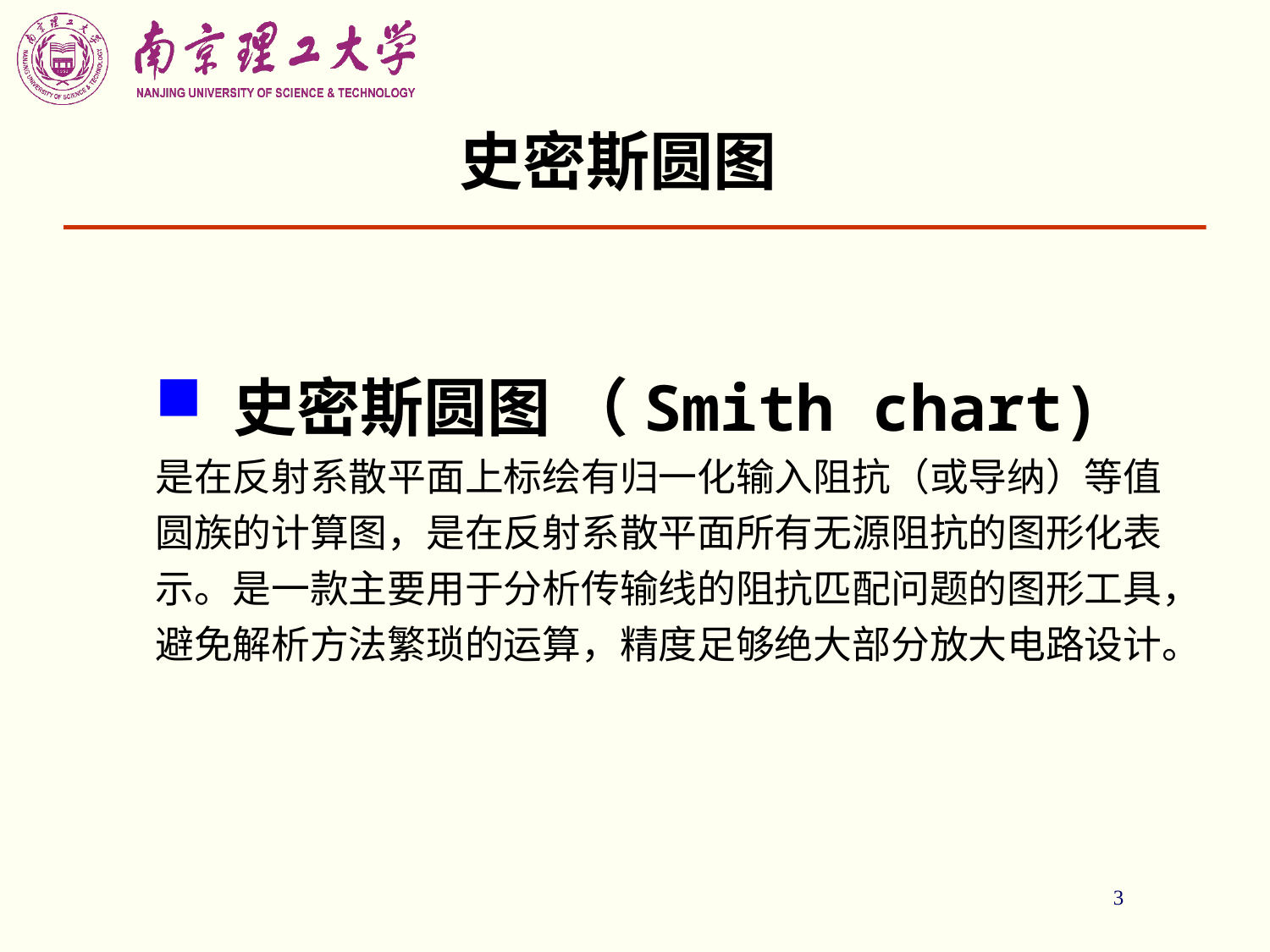

# 史密斯圆图
 史密斯圆图 （Smith chart)
是在反射系散平面上标绘有归一化输入阻抗（或导纳）等值圆族的计算图，是在反射系散平面所有无源阻抗的图形化表示。是一款主要用于分析传输线的阻抗匹配问题的图形工具，避免解析方法繁琐的运算，精度足够绝大部分放大电路设计。